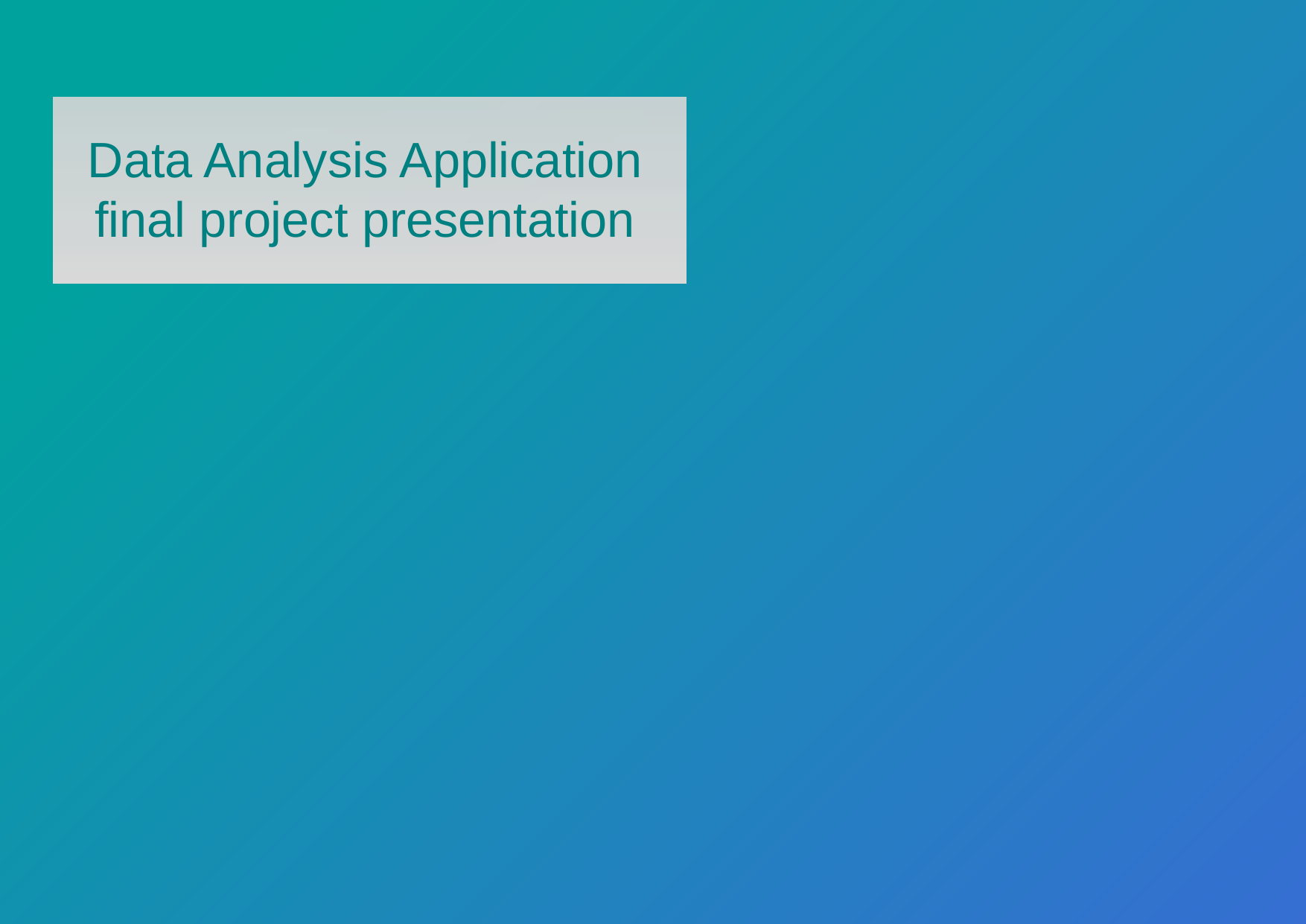

Data Analysis Application final project presentation
데이터사이언스 융합학과
2018711118
오윤정